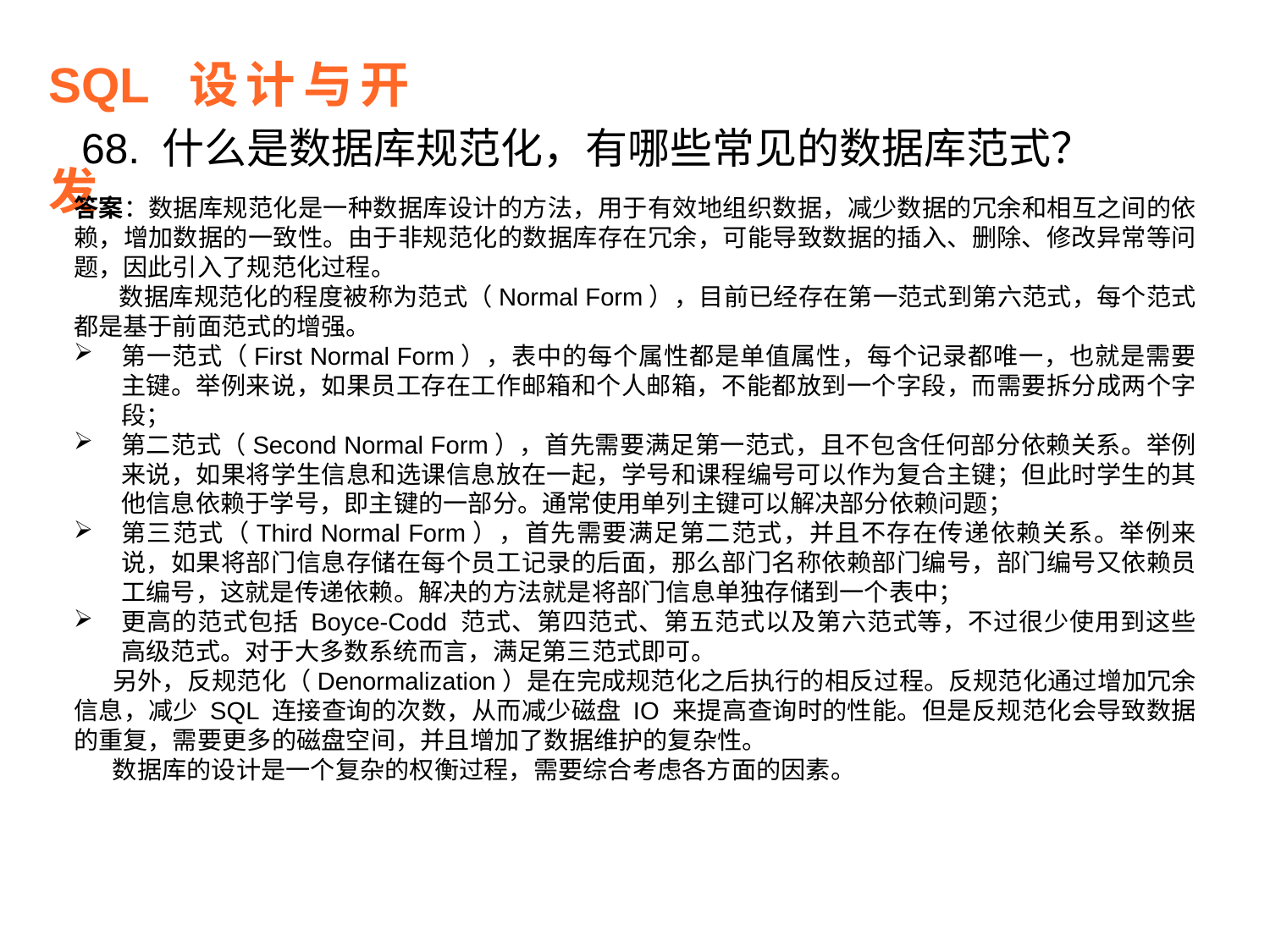

SQL 设计与开发
68. 什么是数据库规范化，有哪些常见的数据库范式？
答案：数据库规范化是一种数据库设计的方法，用于有效地组织数据，减少数据的冗余和相互之间的依赖，增加数据的一致性。由于非规范化的数据库存在冗余，可能导致数据的插入、删除、修改异常等问题，因此引入了规范化过程。
       数据库规范化的程度被称为范式（Normal Form），目前已经存在第一范式到第六范式，每个范式都是基于前面范式的增强。
第一范式（First Normal Form），表中的每个属性都是单值属性，每个记录都唯一，也就是需要主键。举例来说，如果员工存在工作邮箱和个人邮箱，不能都放到一个字段，而需要拆分成两个字段；
第二范式（Second Normal Form），首先需要满足第一范式，且不包含任何部分依赖关系。举例来说，如果将学生信息和选课信息放在一起，学号和课程编号可以作为复合主键；但此时学生的其他信息依赖于学号，即主键的一部分。通常使用单列主键可以解决部分依赖问题；
第三范式（Third Normal Form），首先需要满足第二范式，并且不存在传递依赖关系。举例来说，如果将部门信息存储在每个员工记录的后面，那么部门名称依赖部门编号，部门编号又依赖员工编号，这就是传递依赖。解决的方法就是将部门信息单独存储到一个表中；
更高的范式包括 Boyce-Codd 范式、第四范式、第五范式以及第六范式等，不过很少使用到这些高级范式。对于大多数系统而言，满足第三范式即可。
      另外，反规范化（Denormalization）是在完成规范化之后执行的相反过程。反规范化通过增加冗余信息，减少 SQL 连接查询的次数，从而减少磁盘 IO 来提高查询时的性能。但是反规范化会导致数据的重复，需要更多的磁盘空间，并且增加了数据维护的复杂性。
      数据库的设计是一个复杂的权衡过程，需要综合考虑各方面的因素。